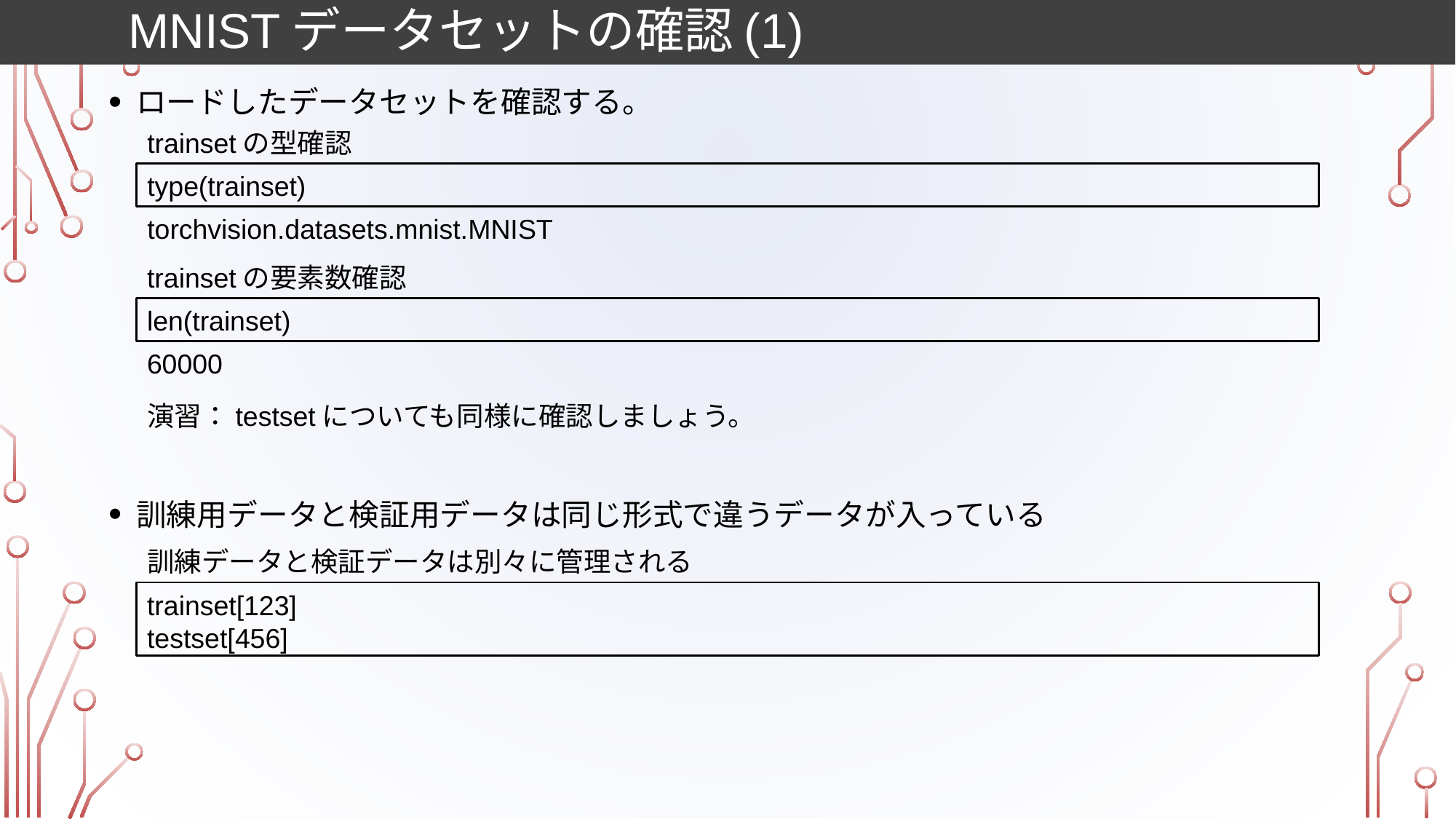

# MNISTデータセットの確認(1)
ロードしたデータセットを確認する。

訓練用データと検証用データは同じ形式で違うデータが入っている
trainsetの型確認
type(trainset)
torchvision.datasets.mnist.MNIST
trainsetの要素数確認
len(trainset)
60000
演習：testsetについても同様に確認しましょう。
訓練データと検証データは別々に管理される
trainset[123]
testset[456]